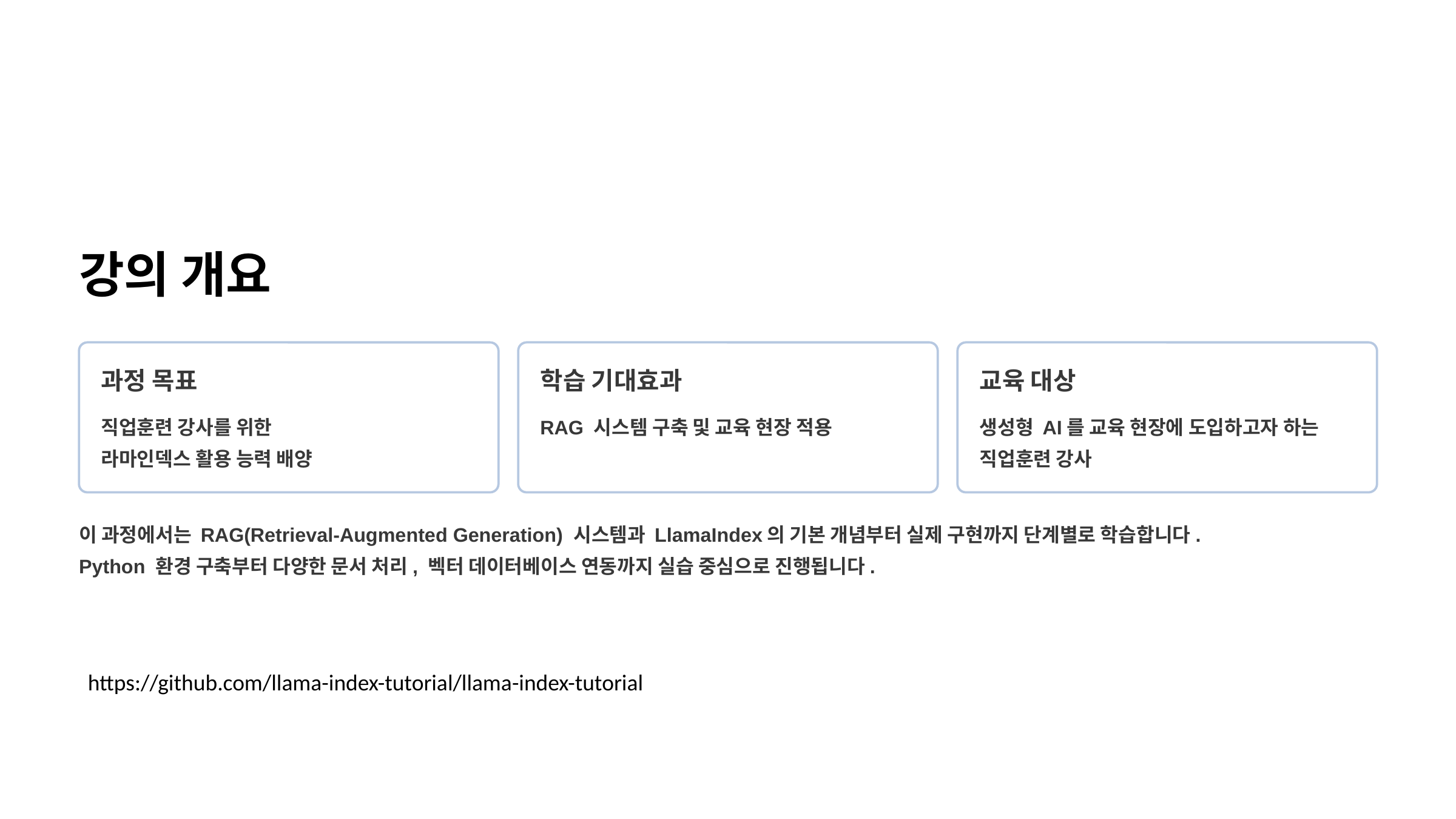

강의 개요

과정 목표
학습 기대효과
교육 대상
직업훈련 강사를 위한
라마인덱스 활용 능력 배양
RAG 시스템 구축 및 교육 현장 적용
생성형 AI를 교육 현장에 도입하고자 하는 직업훈련 강사
이 과정에서는 RAG(Retrieval-Augmented Generation) 시스템과 LlamaIndex의 기본 개념부터 실제 구현까지 단계별로 학습합니다.
Python 환경 구축부터 다양한 문서 처리, 벡터 데이터베이스 연동까지 실습 중심으로 진행됩니다.
https://github.com/llama-index-tutorial/llama-index-tutorial